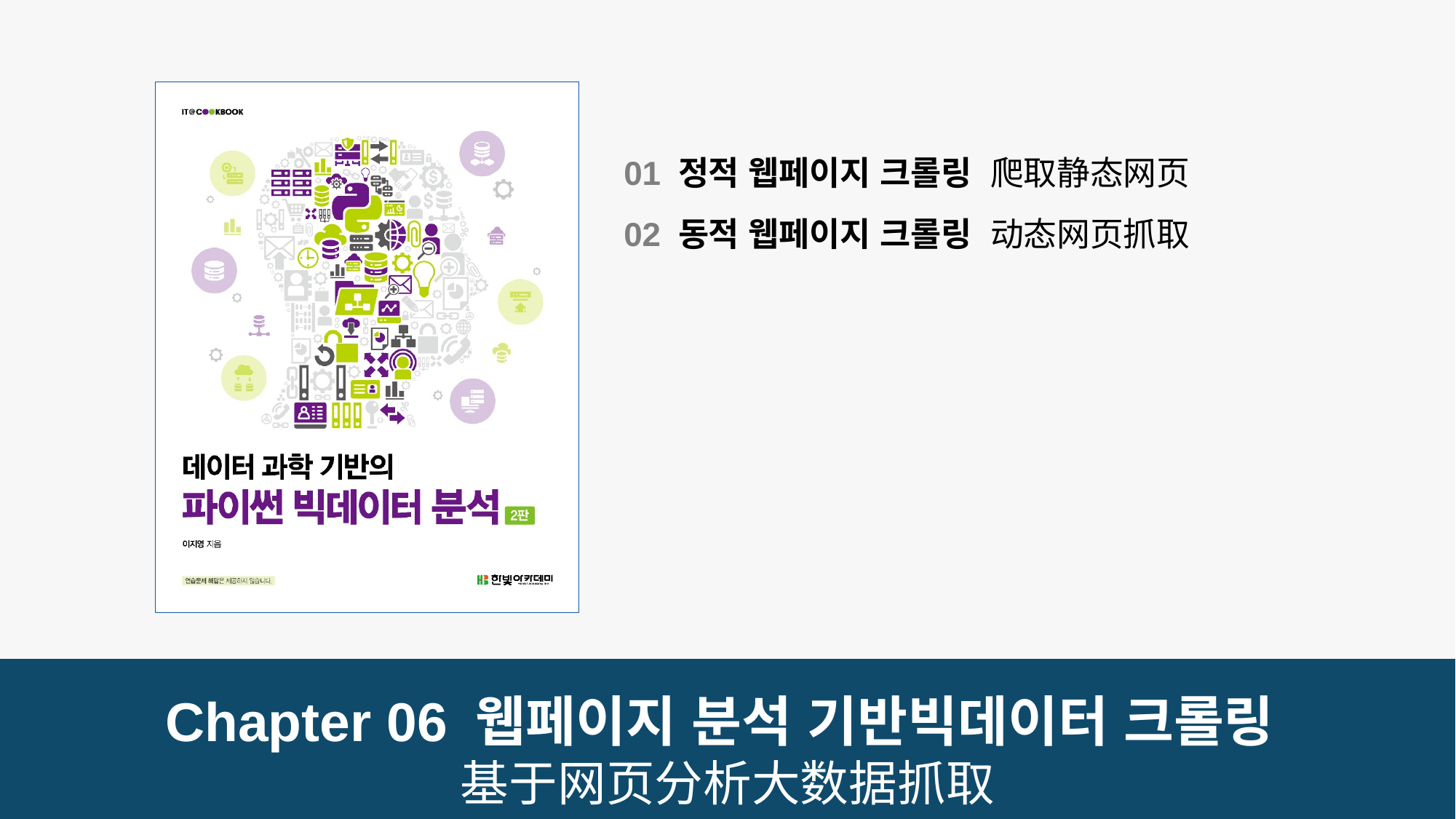

01 정적 웹페이지 크롤링  爬取静态网页
02 동적 웹페이지 크롤링  动态网页抓取

Chapter 06 웹페이지 분석 기반빅데이터 크롤링
基于网页分析大数据抓取